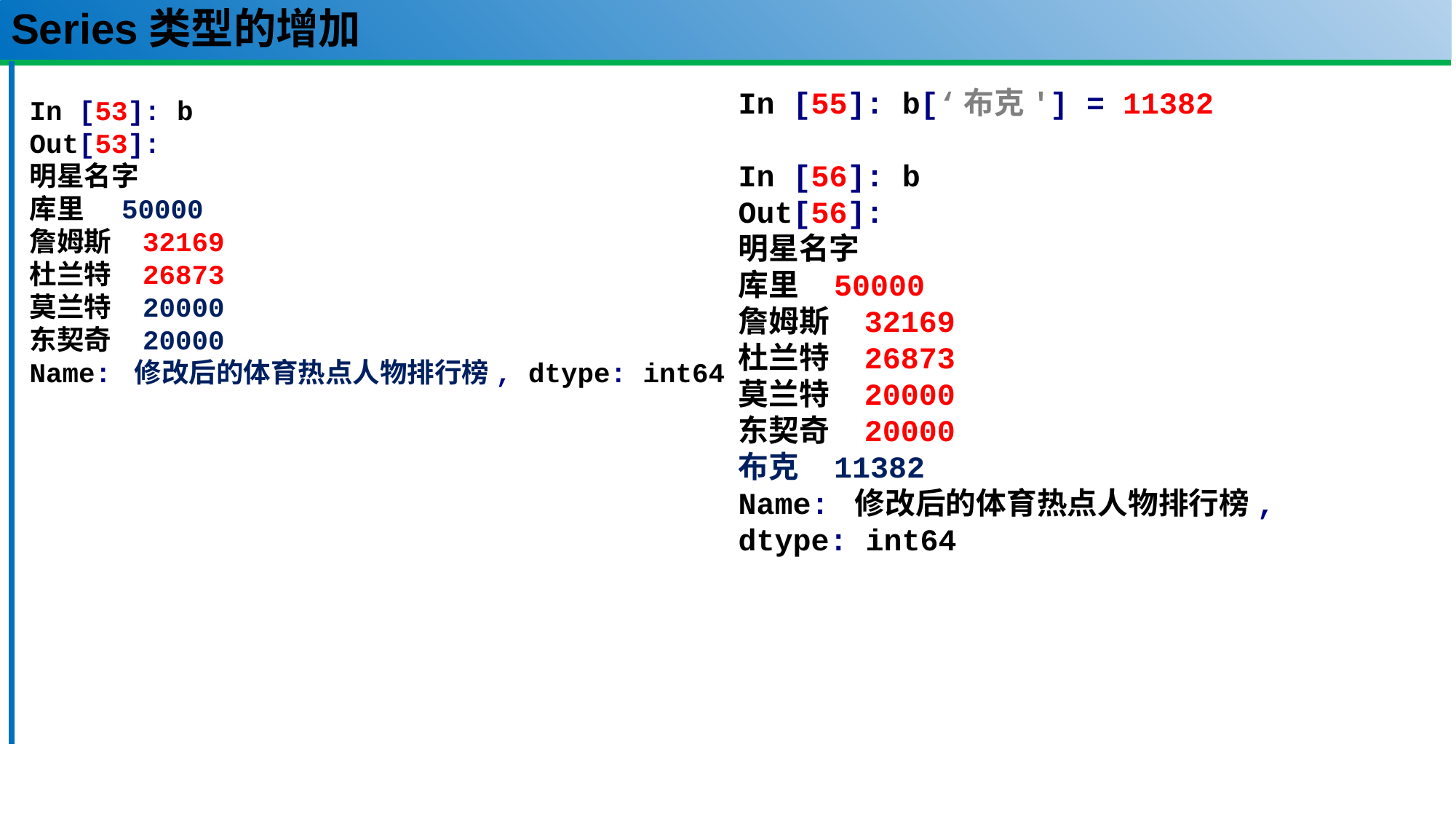

# Series类型的增加
In [55]: b[‘布克'] = 11382

In [56]: b
Out[56]:
明星名字
库里    50000
詹姆斯    32169
杜兰特    26873
莫兰特    20000
东契奇    20000
布克    11382
Name: 修改后的体育热点人物排行榜,
dtype: int64
In [53]: b
Out[53]:
明星名字
库里     50000
詹姆斯    32169
杜兰特    26873
莫兰特    20000
东契奇    20000
Name: 修改后的体育热点人物排行榜, dtype: int64